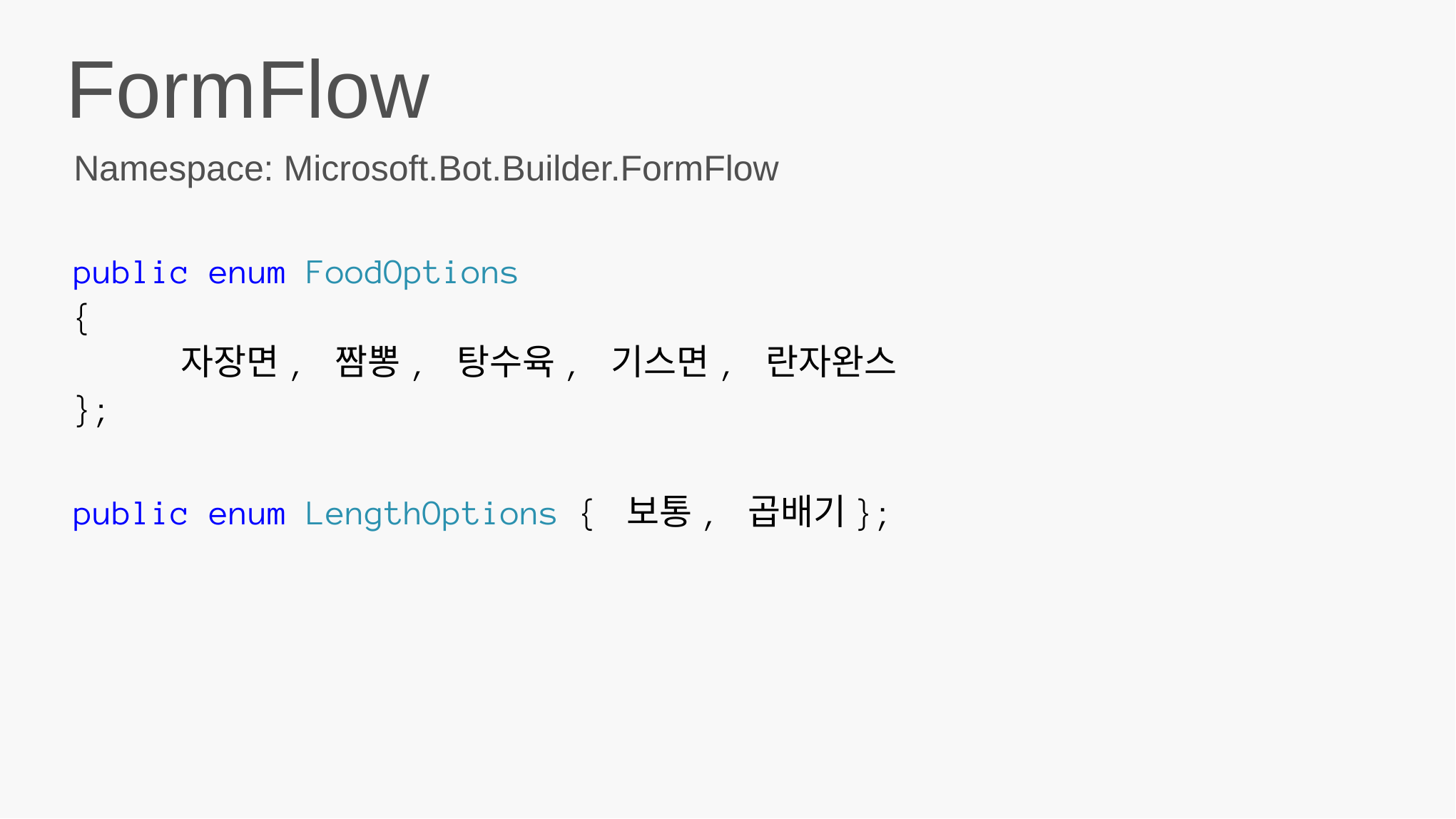

FormFlow
Namespace: Microsoft.Bot.Builder.FormFlow

public enum FoodOptions
{
	자장면, 짬뽕, 탕수육, 기스면, 란자완스
};

public enum LengthOptions { 보통, 곱배기};